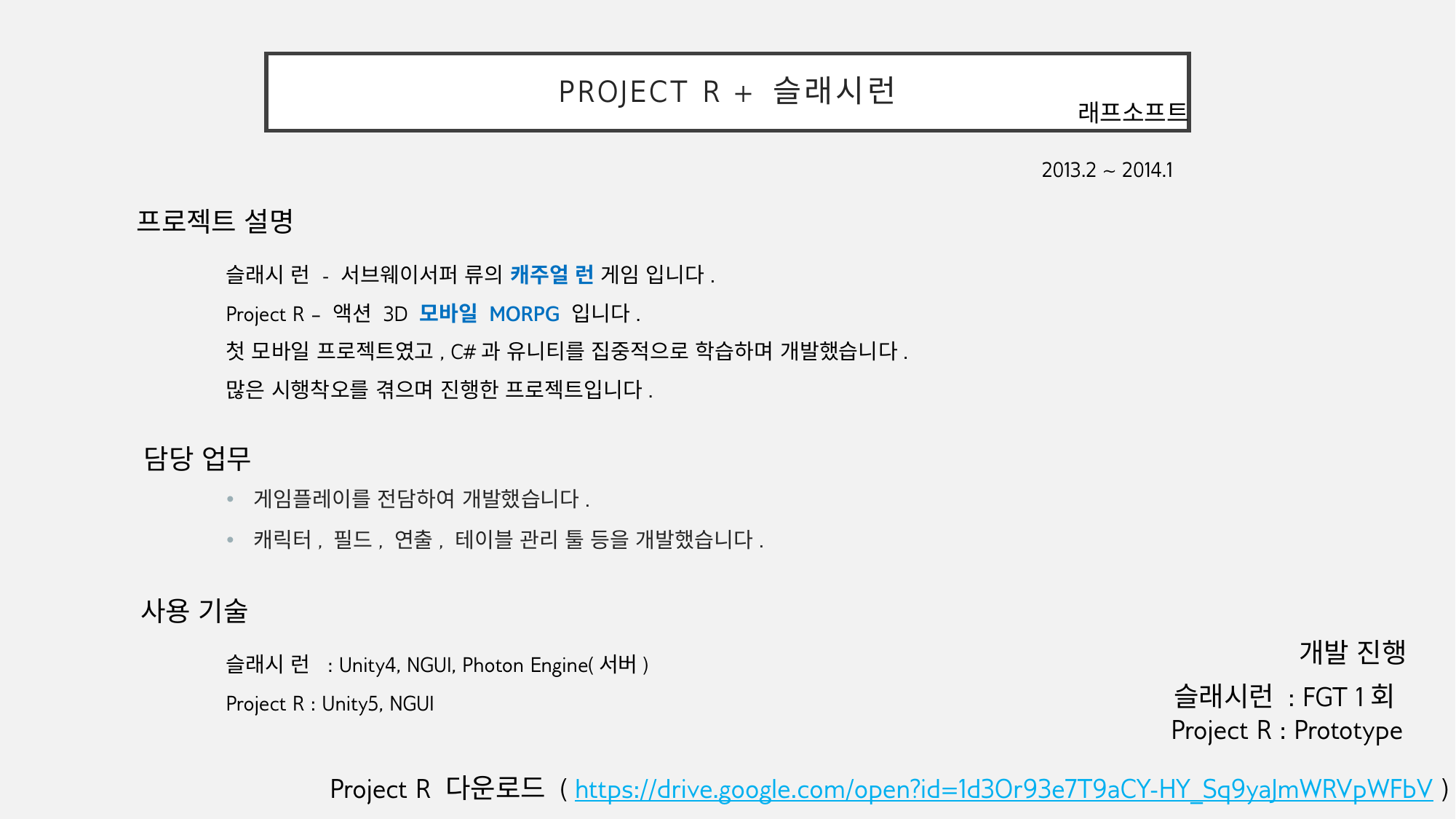

# Project R + 슬래시런
래프소프트
2013.2 ~ 2014.1
프로젝트 설명
슬래시 런 - 서브웨이서퍼 류의 캐주얼 런 게임 입니다.
Project R – 액션 3D 모바일 MORPG 입니다.
첫 모바일 프로젝트였고, C#과 유니티를 집중적으로 학습하며 개발했습니다.
많은 시행착오를 겪으며 진행한 프로젝트입니다.

담당 업무
게임플레이를 전담하여 개발했습니다.
캐릭터, 필드, 연출, 테이블 관리 툴 등을 개발했습니다.

사용 기술
개발 진행
슬래시 런  : Unity4, NGUI, Photon Engine(서버)
Project R : Unity5, NGUI
슬래시런 : FGT 1회
Project R : Prototype
 Project R 다운로드 ( https://drive.google.com/open?id=1d3Or93e7T9aCY-HY_Sq9yaJmWRVpWFbV )